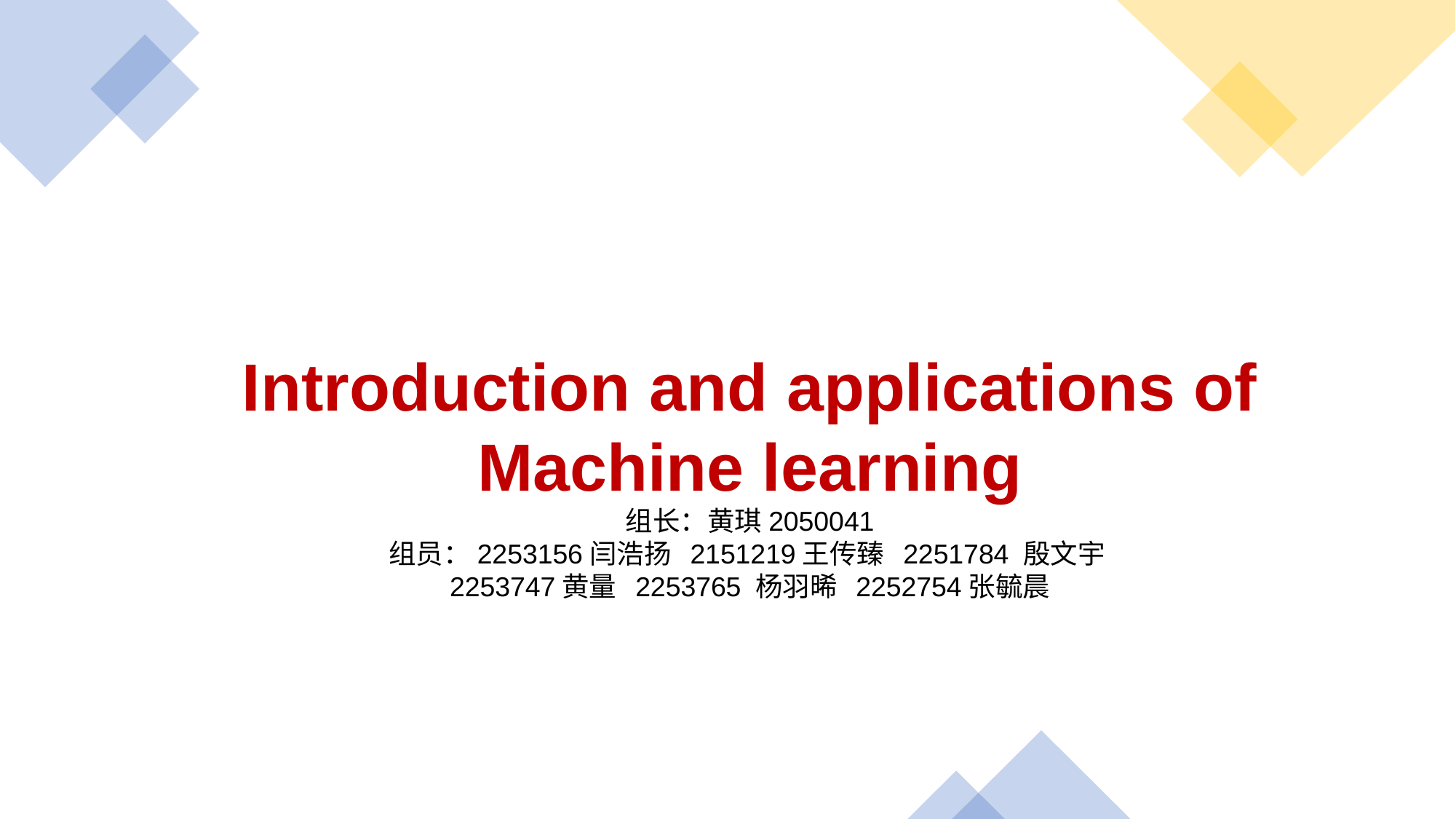

Introduction and applications of Machine learning
组长：黄琪2050041
组员：2253156闫浩扬  2151219王传臻  2251784 殷文宇
2253747黄量  2253765 杨羽晞  2252754张毓晨